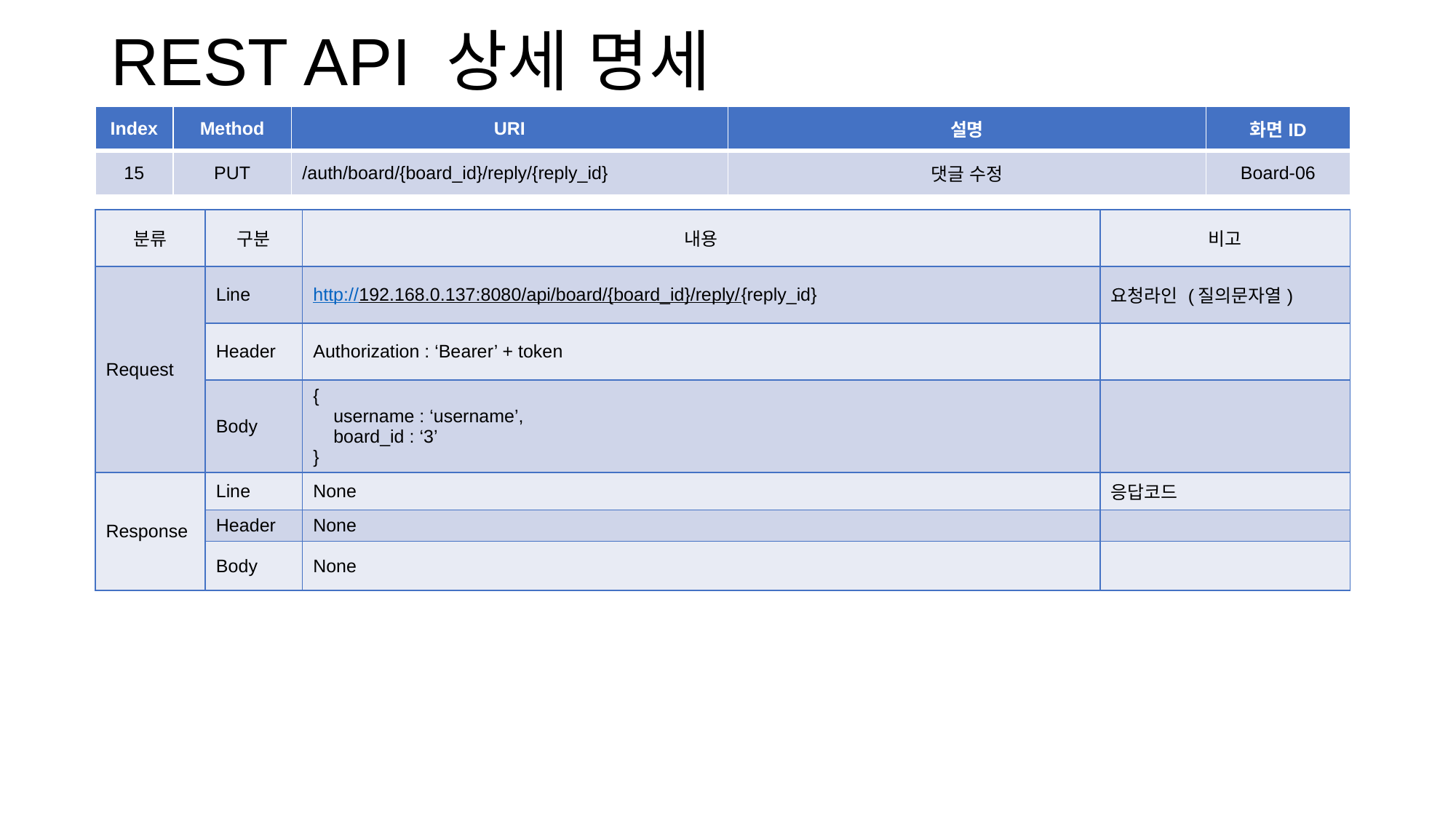

# REST API 상세 명세
| Index | Method | URI | 설명 | 화면ID |
| --- | --- | --- | --- | --- |
| 15 | PUT | /auth/board/{board\_id}/reply/{reply\_id} | 댓글 수정 | Board-06 |
| 분류 | 구분 | 내용 | 비고 |
| --- | --- | --- | --- |
| Request | Line | http://192.168.0.137:8080/api/board/{board\_id}/reply/{reply\_id} | 요청라인 (질의문자열) |
|  | Header | Authorization : ‘Bearer’ + token |  |
|  | Body | { username : ‘username’, board\_id : ‘3’ } |  |
| Response | Line | None | 응답코드 |
|  | Header | None |  |
|  | Body | None |  |